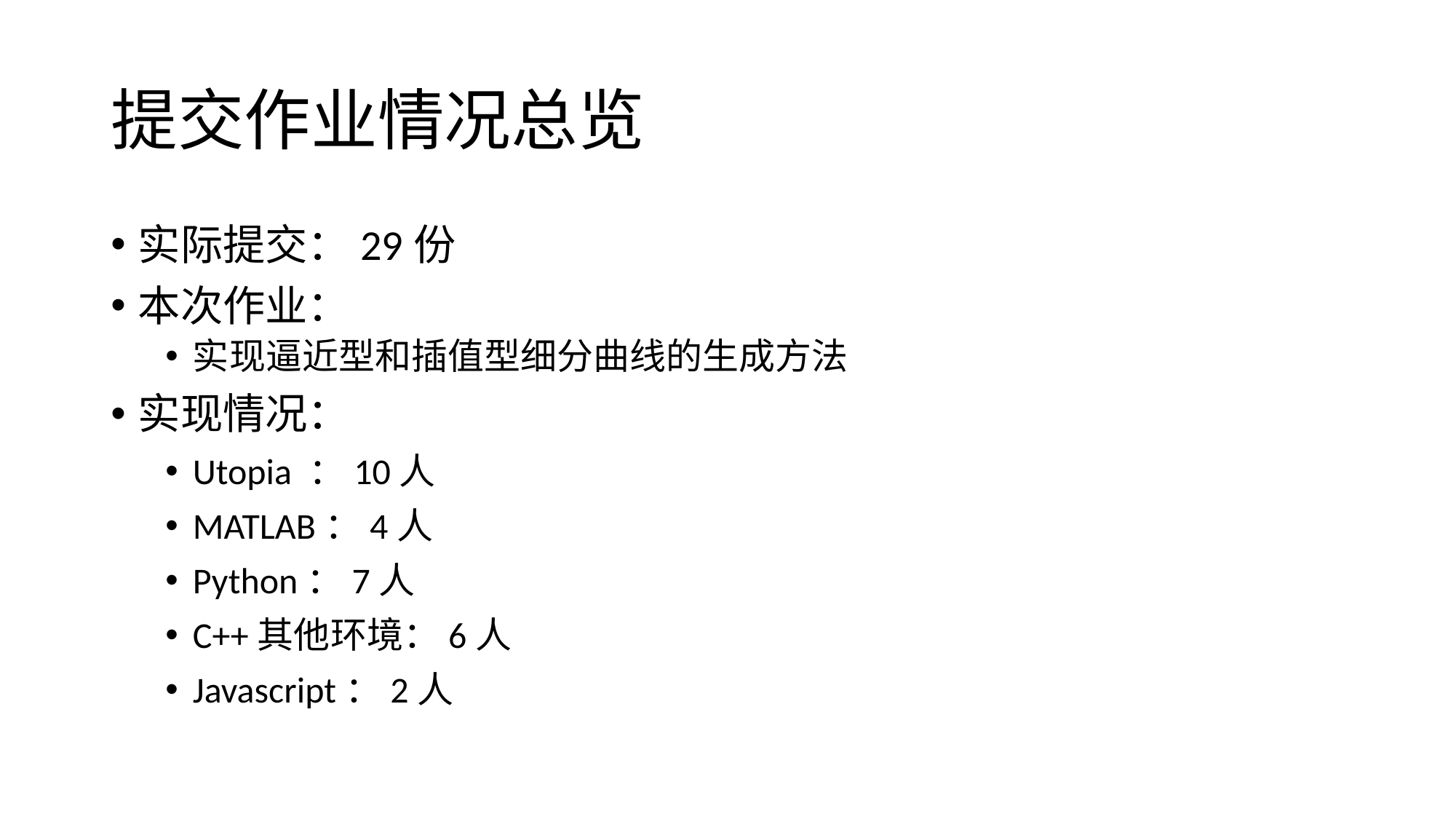

# 提交作业情况总览
实际提交：29份
本次作业：
实现逼近型和插值型细分曲线的生成方法
实现情况：
Utopia ：10人
MATLAB：4人
Python：7人
C++其他环境：6人
Javascript：2人